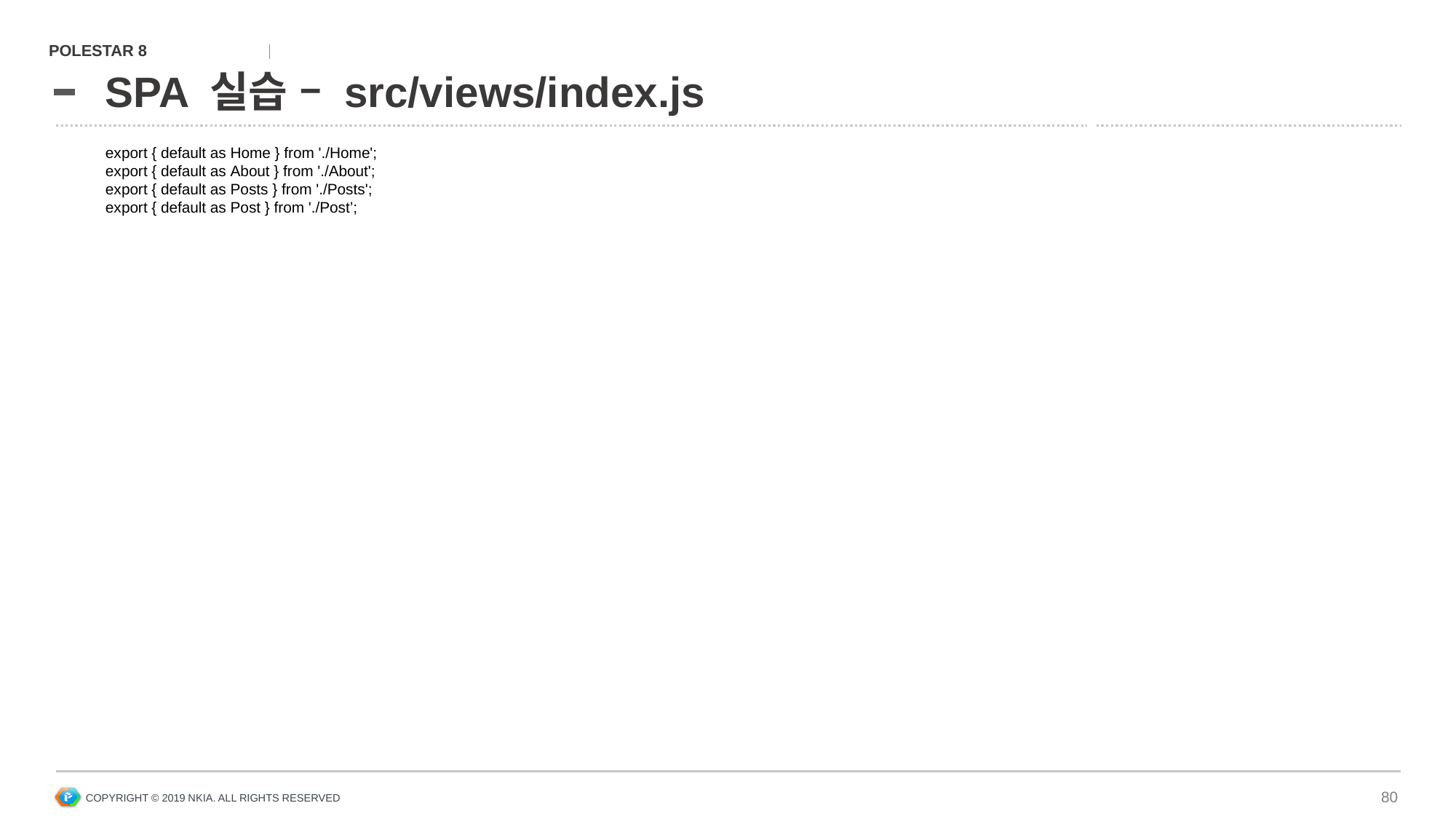

# SPA 실습 – src/views/index.js
export { default as Home } from './Home';
export { default as About } from './About';
export { default as Posts } from './Posts';
export { default as Post } from './Post’;